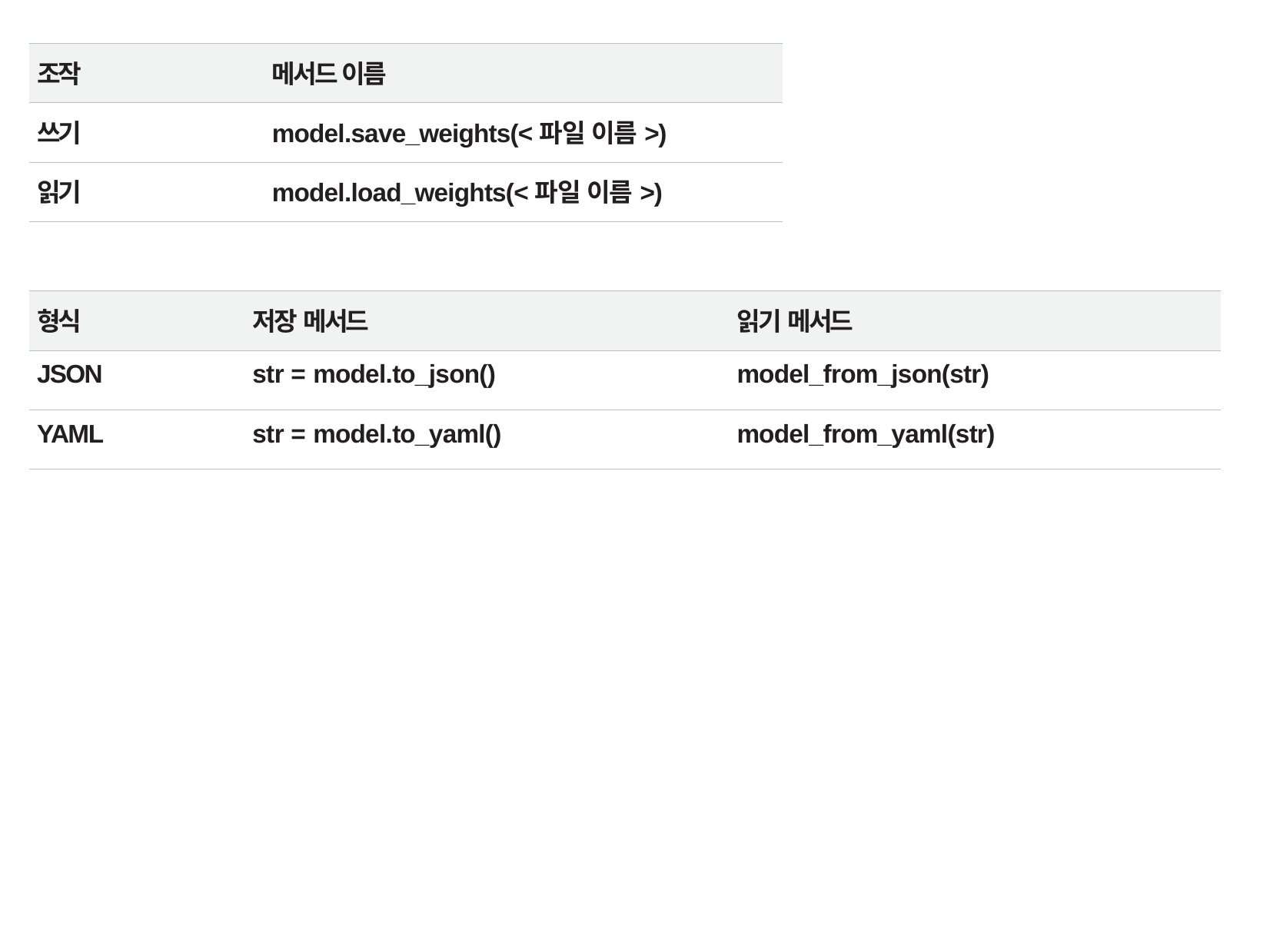

| 조작 | 메서드 이름 |
| --- | --- |
| 쓰기 | model.save\_weights(<파일 이름>) |
| 읽기 | model.load\_weights(<파일 이름>) |
| 형식 | 저장 메서드 | 읽기 메서드 |
| --- | --- | --- |
| JSON | str = model.to\_json() | model\_from\_json(str) |
| YAML | str = model.to\_yaml() | model\_from\_yaml(str) |